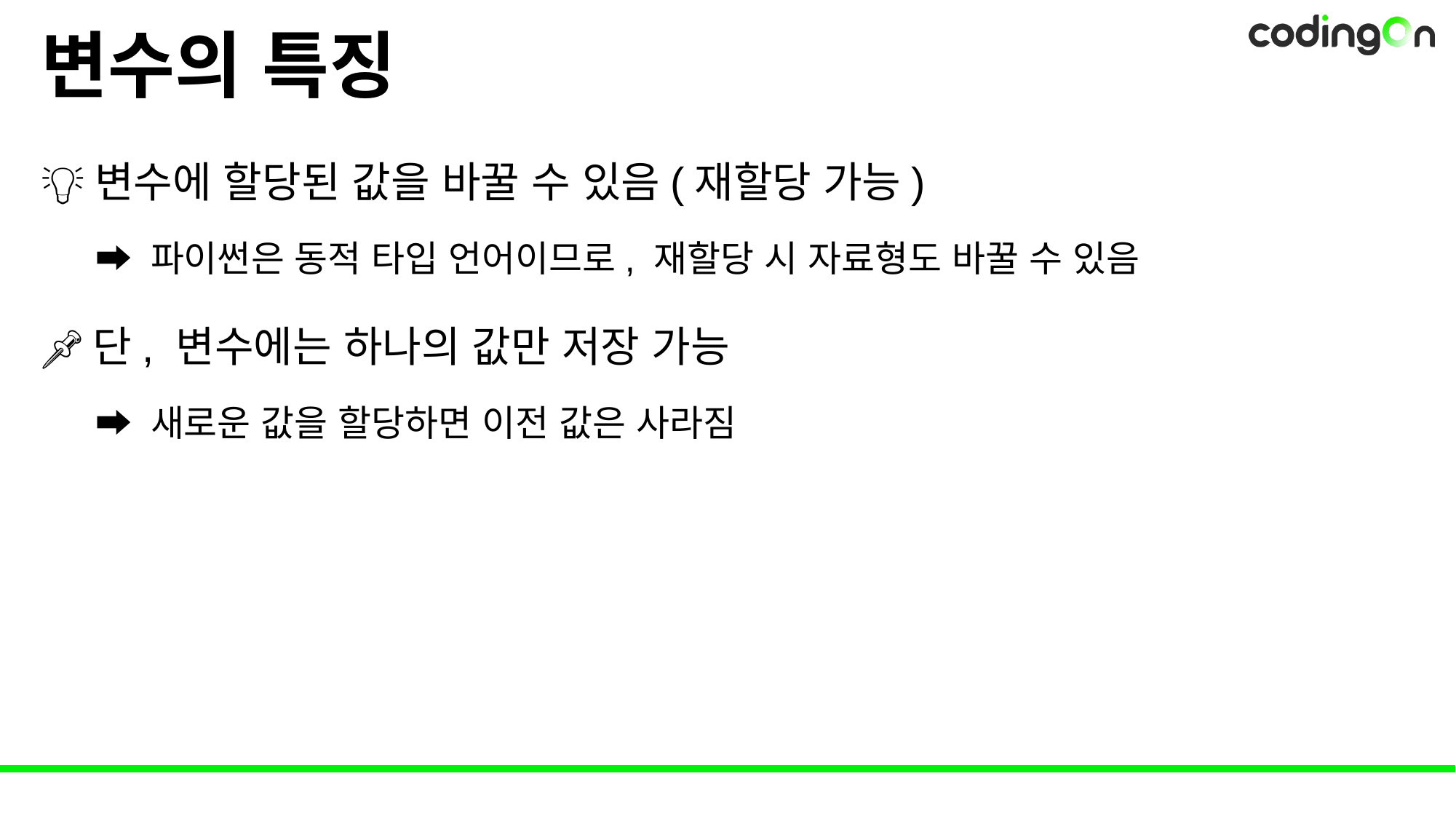

# 변수의 특징
💡변수에 할당된 값을 바꿀 수 있음(재할당 가능)
➡️ 파이썬은 동적 타입 언어이므로, 재할당 시 자료형도 바꿀 수 있음
📌단, 변수에는 하나의 값만 저장 가능
➡️ 새로운 값을 할당하면 이전 값은 사라짐